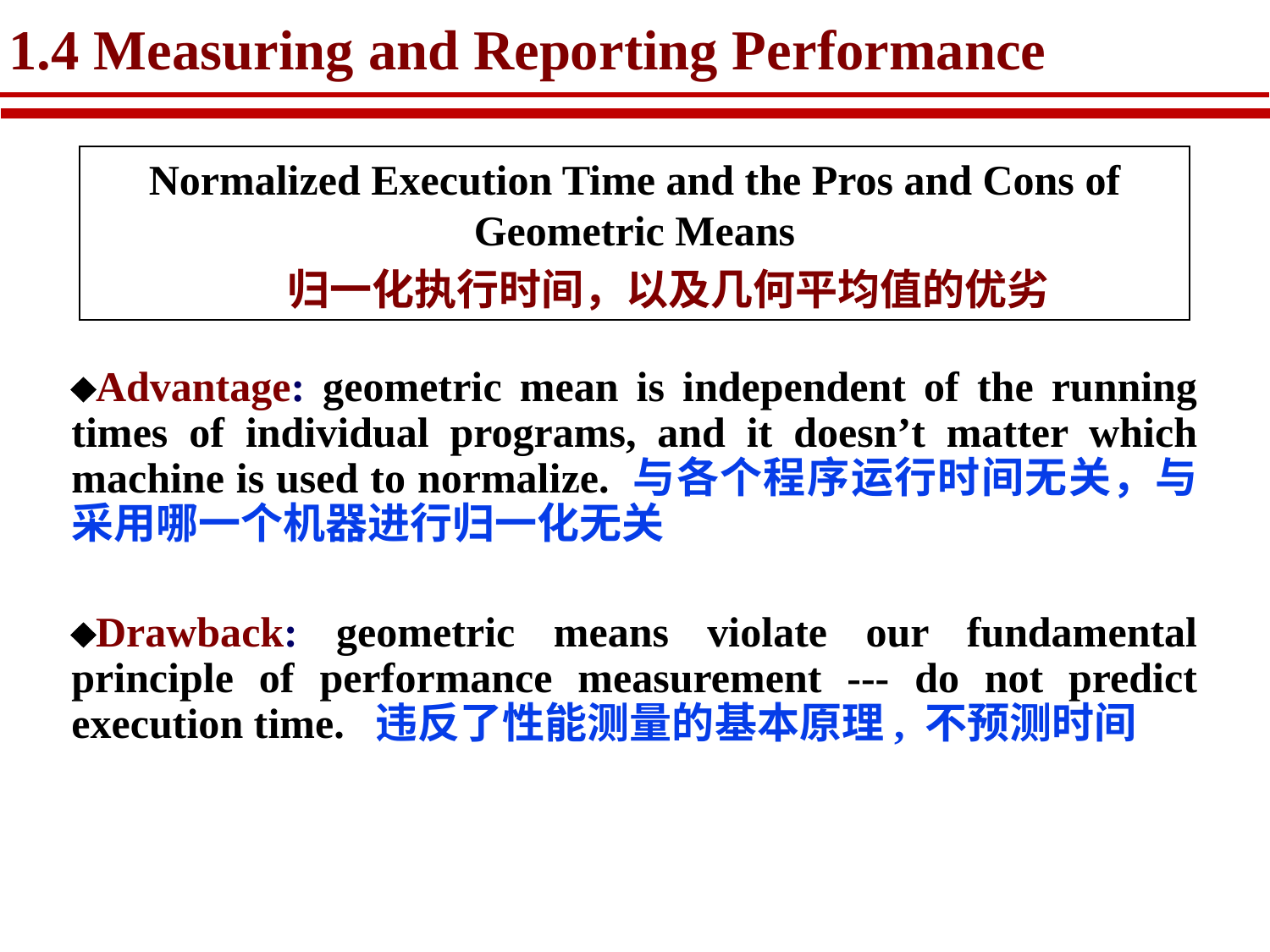

# 1.4 Measuring and Reporting Performance
Normalized Execution Time and the Pros and Cons of Geometric Means
      归一化执行时间，以及几何平均值的优劣
♦Advantage: geometric mean is independent of the running times of individual programs, and it doesn’t matter which machine is used to normalize. 与各个程序运行时间无关，与采用哪一个机器进行归一化无关

♦Drawback: geometric means violate our fundamental principle of performance measurement --- do not predict execution time.  违反了性能测量的基本原理, 不预测时间